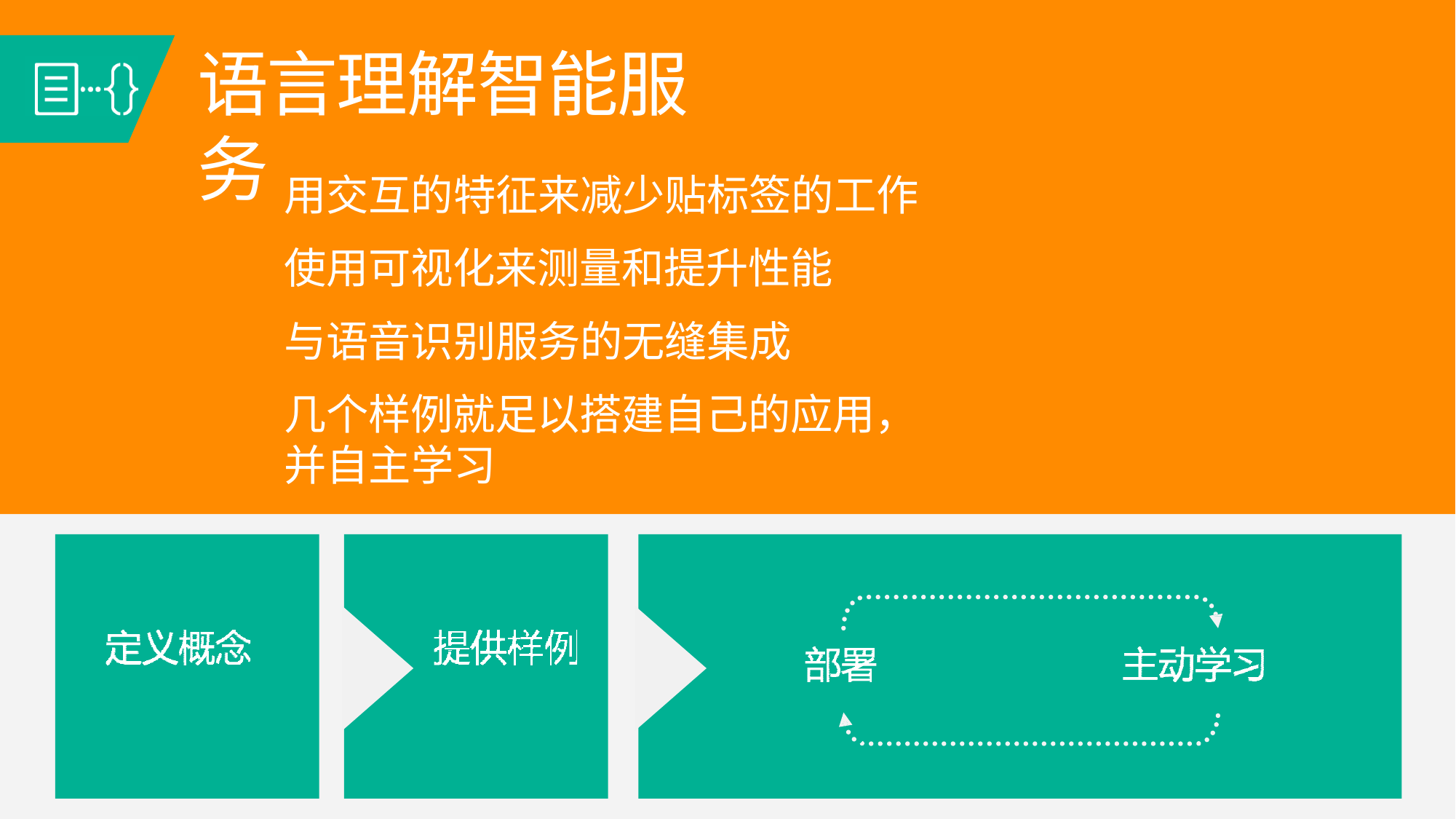

# 语言理解智能服务

用交互的特征来减少贴标签的工作 使用可视化来测量和提升性能
与语音识别服务的无缝集成
几个样例就足以搭建自己的应用，并自主学习